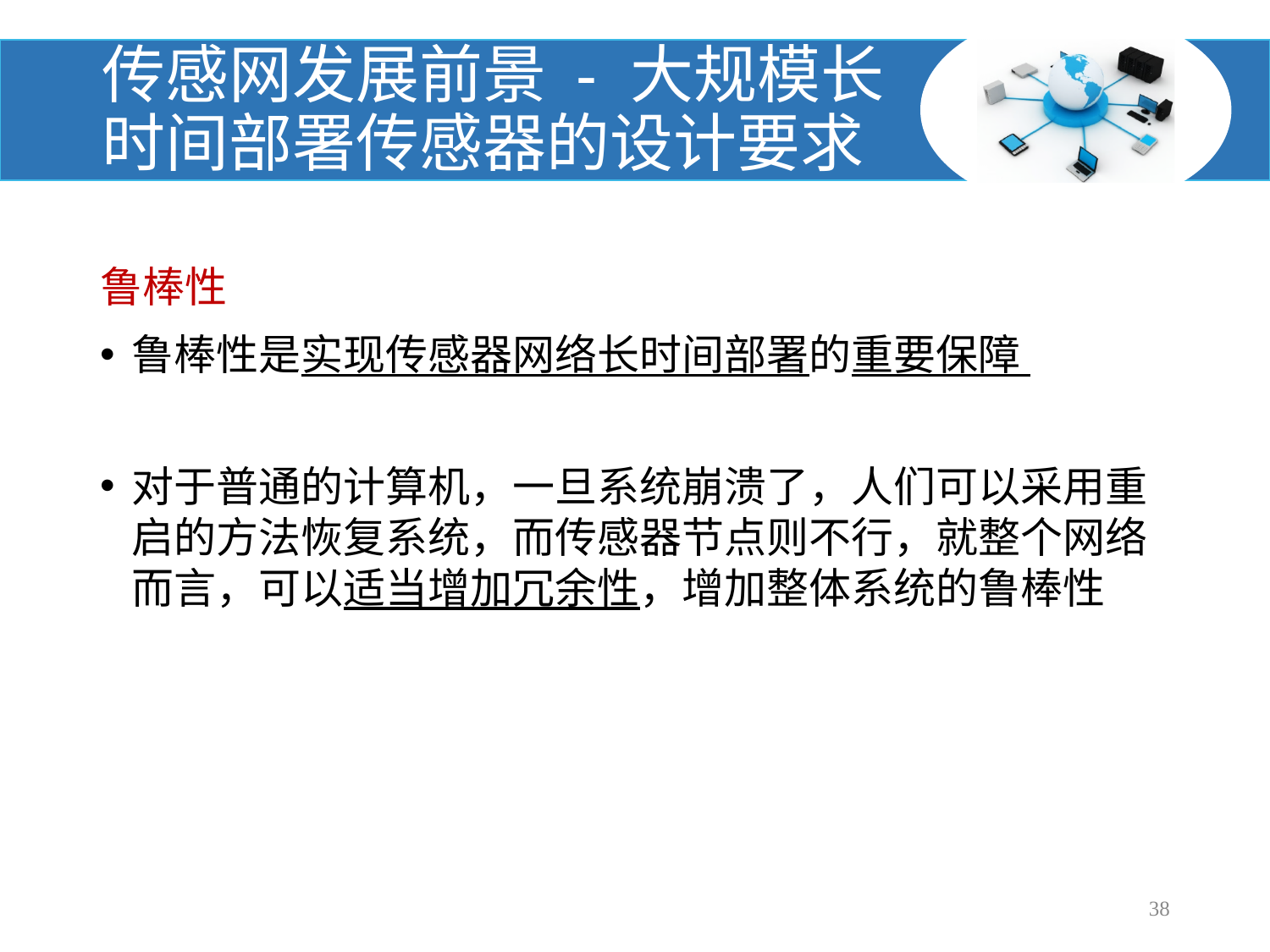

# 传感网发展前景 - 大规模长时间部署传感器的设计要求
鲁棒性
鲁棒性是实现传感器网络长时间部署的重要保障

对于普通的计算机，一旦系统崩溃了，人们可以采用重启的方法恢复系统，而传感器节点则不行，就整个网络而言，可以适当增加冗余性，增加整体系统的鲁棒性

38